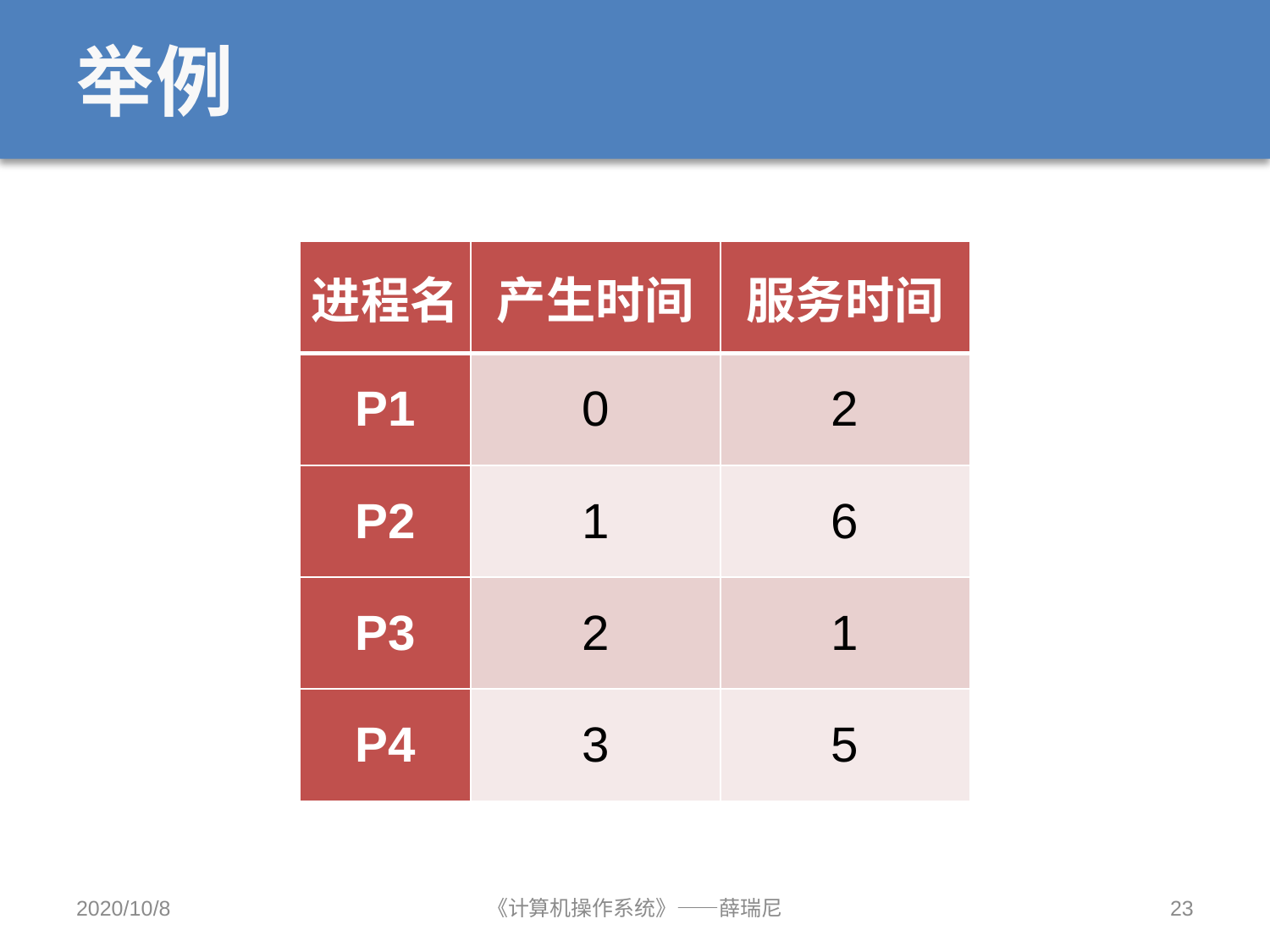

# 举例
| 进程名 | 产生时间 | 服务时间 |
| --- | --- | --- |
| P1 | 0 | 2 |
| P2 | 1 | 6 |
| P3 | 2 | 1 |
| P4 | 3 | 5 |
2020/10/8
《计算机操作系统》——薛瑞尼
23